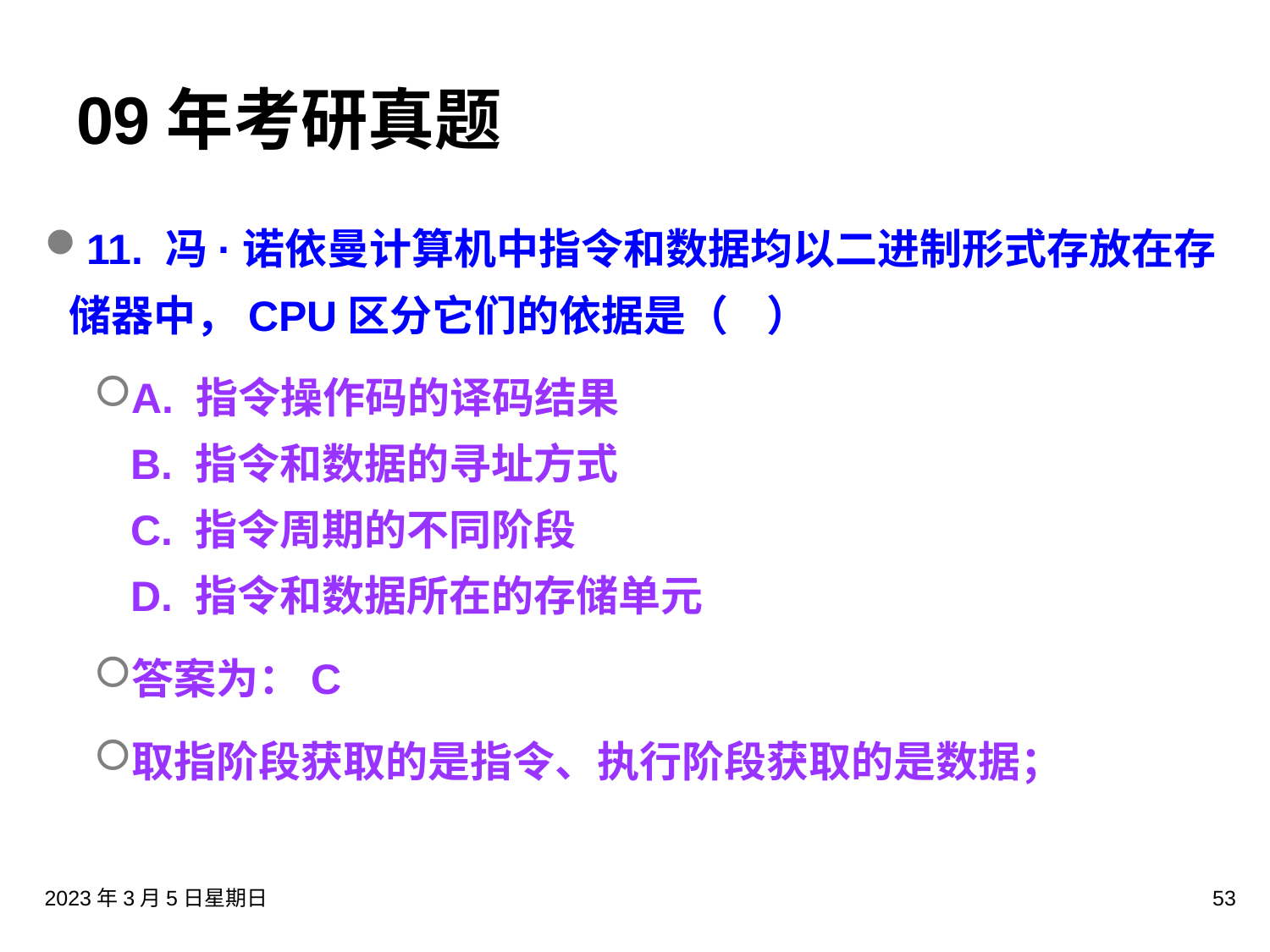

# 09年考研真题
11. 冯·诺依曼计算机中指令和数据均以二进制形式存放在存储器中，CPU区分它们的依据是（    ）
A. 指令操作码的译码结果
B. 指令和数据的寻址方式
C. 指令周期的不同阶段
D. 指令和数据所在的存储单元
答案为：C
取指阶段获取的是指令、执行阶段获取的是数据；
2023年3月5日星期日
53